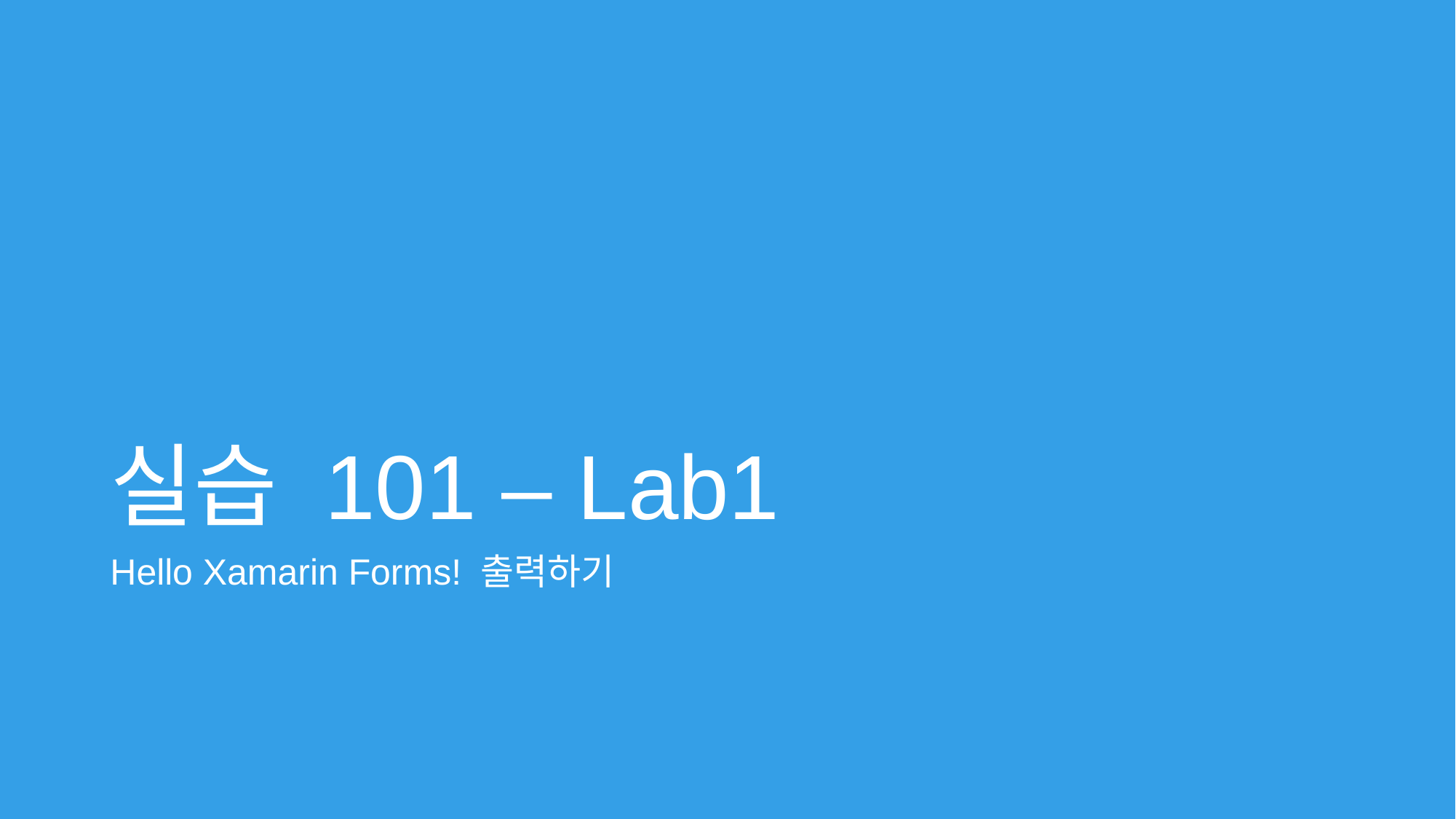

# 실습 101 – Lab1
Hello Xamarin Forms! 출력하기